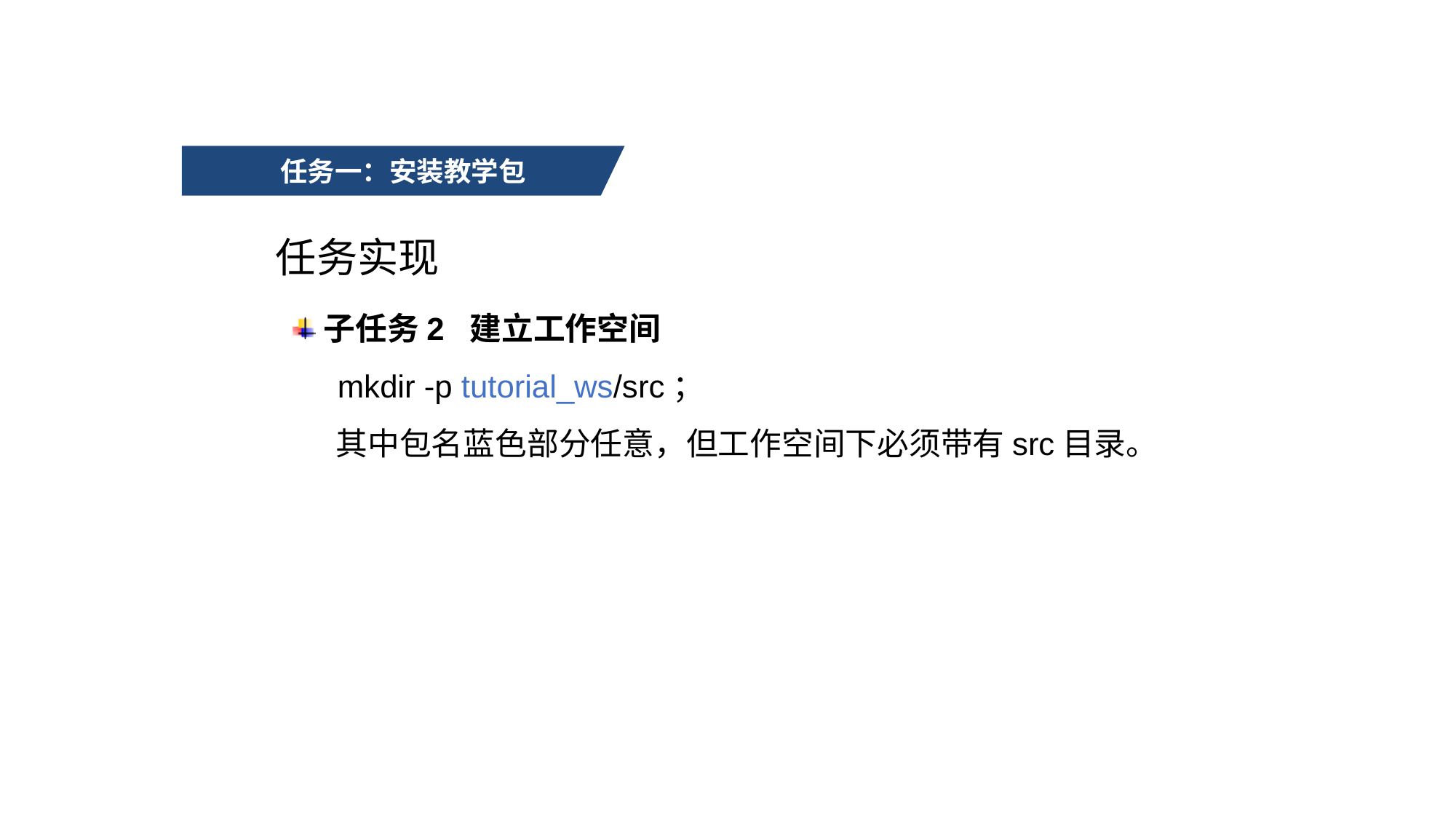

任务一：安装教学包
任务实现
子任务2  建立工作空间
     mkdir -p tutorial_ws/src；
     其中包名蓝色部分任意，但工作空间下必须带有src目录。